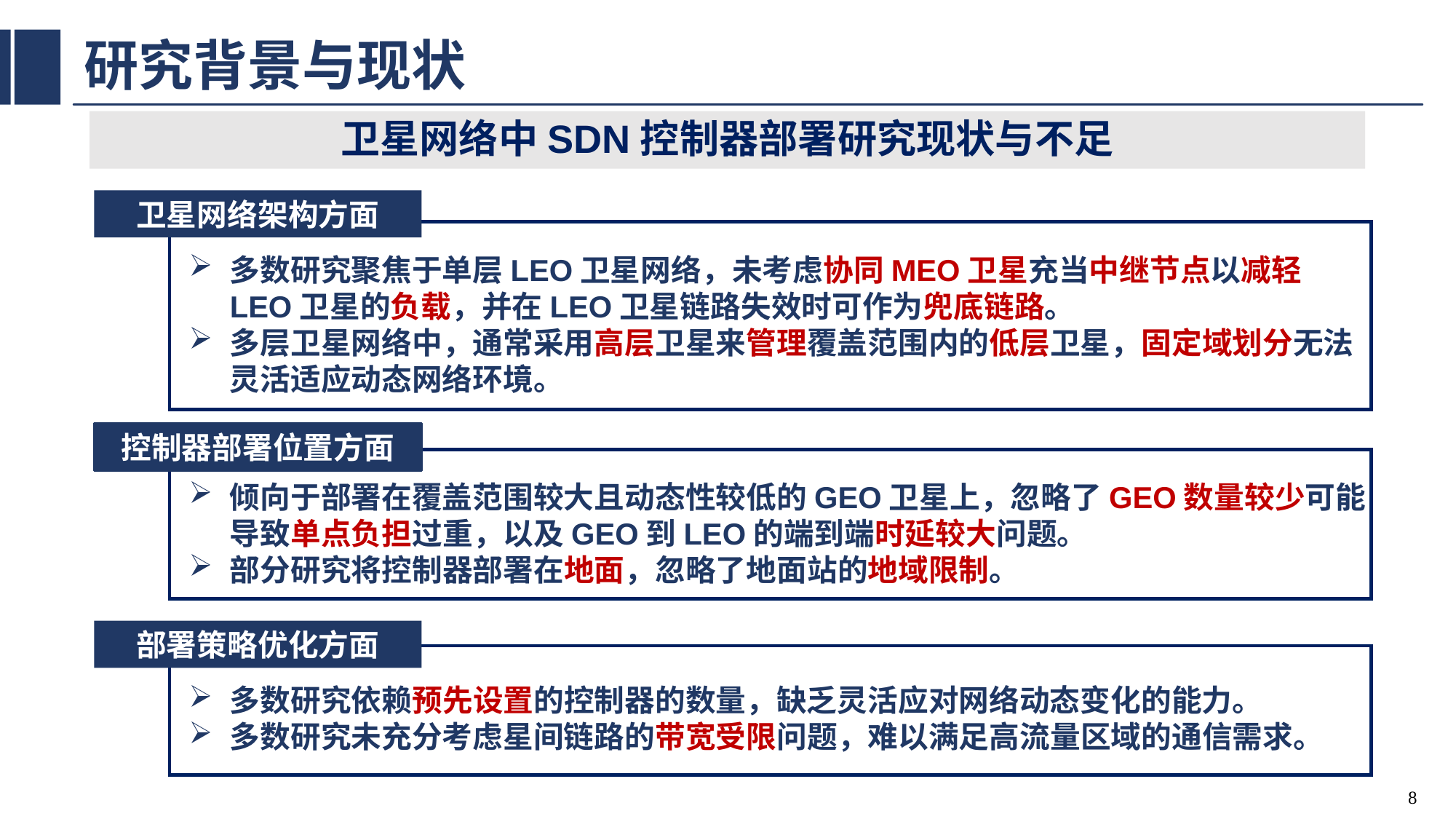

研究背景与现状
卫星网络中SDN控制器部署研究现状与不足
卫星网络架构方面

多数研究聚焦于单层LEO卫星网络，未考虑协同MEO卫星充当中继节点以减轻LEO卫星的负载，并在LEO卫星链路失效时可作为兜底链路。
多层卫星网络中，通常采用高层卫星来管理覆盖范围内的低层卫星，固定域划分无法灵活适应动态网络环境。
控制器部署位置方面

倾向于部署在覆盖范围较大且动态性较低的GEO卫星上，忽略了GEO数量较少可能导致单点负担过重，以及GEO到LEO的端到端时延较大问题。
部分研究将控制器部署在地面，忽略了地面站的地域限制。
部署策略优化方面

多数研究依赖预先设置的控制器的数量，缺乏灵活应对网络动态变化的能力。
多数研究未充分考虑星间链路的带宽受限问题，难以满足高流量区域的通信需求。
8